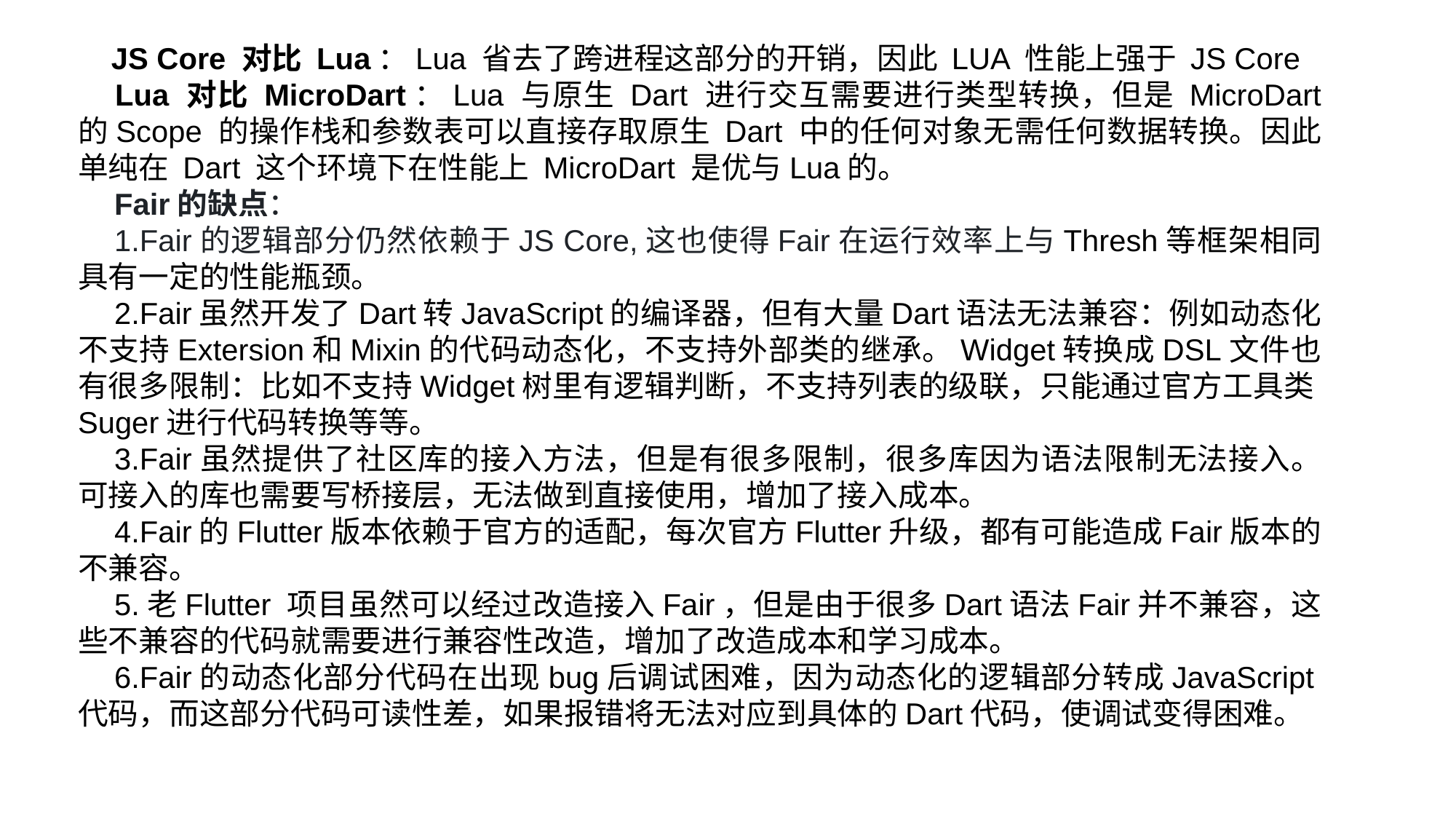

JS Core 对比 Lua：Lua 省去了跨进程这部分的开销，因此 LUA 性能上强于 JS Core
    Lua 对比 MicroDart：Lua 与原生 Dart 进行交互需要进行类型转换，但是 MicroDart 的Scope 的操作栈和参数表可以直接存取原生 Dart 中的任何对象无需任何数据转换。因此单纯在 Dart 这个环境下在性能上 MicroDart 是优与Lua的。
Fair的缺点：
1.Fair的逻辑部分仍然依赖于JS Core,这也使得Fair在运行效率上与Thresh等框架相同具有一定的性能瓶颈。
2.Fair虽然开发了Dart转JavaScript的编译器，但有大量Dart语法无法兼容：例如动态化不支持Extersion和Mixin的代码动态化，不支持外部类的继承。Widget转换成DSL文件也有很多限制：比如不支持Widget树里有逻辑判断，不支持列表的级联，只能通过官方工具类Suger进行代码转换等等。
3.Fair虽然提供了社区库的接入方法，但是有很多限制，很多库因为语法限制无法接入。可接入的库也需要写桥接层，无法做到直接使用，增加了接入成本。
4.Fair的Flutter版本依赖于官方的适配，每次官方Flutter升级，都有可能造成Fair版本的不兼容。
5.老Flutter 项目虽然可以经过改造接入Fair，但是由于很多Dart语法Fair并不兼容，这些不兼容的代码就需要进行兼容性改造，增加了改造成本和学习成本。
6.Fair的动态化部分代码在出现bug后调试困难，因为动态化的逻辑部分转成JavaScript代码，而这部分代码可读性差，如果报错将无法对应到具体的Dart代码，使调试变得困难。